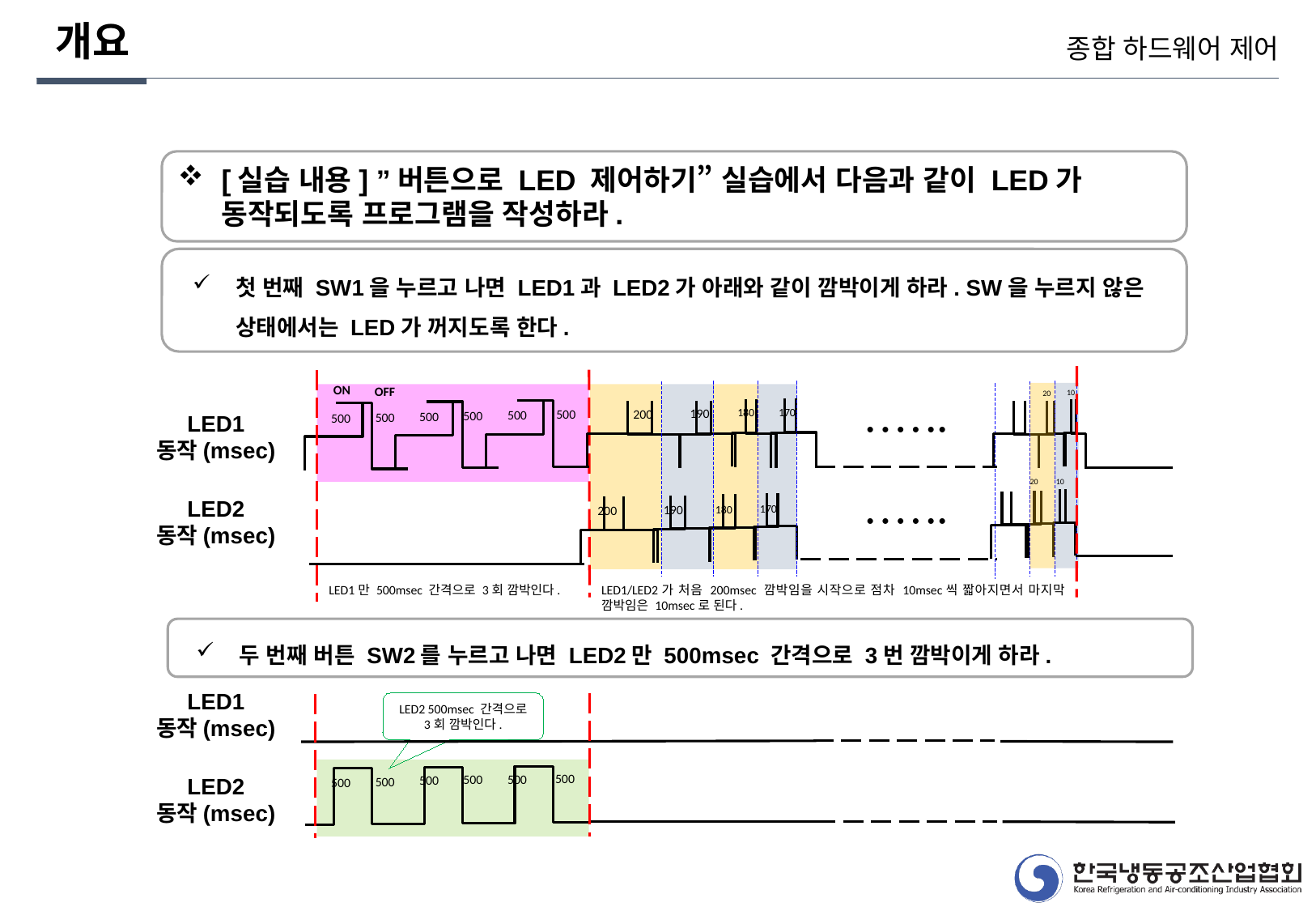

개요

종합 하드웨어 제어

[실습 내용] ”버튼으로 LED 제어하기” 실습에서 다음과 같이 LED가 동작되도록 프로그램을 작성하라.
첫 번째 SW1을 누르고 나면 LED1과 LED2가 아래와 같이 깜박이게 하라. SW을 누르지 않은 상태에서는 LED가 꺼지도록 한다.
ON
OFF
10
20

190
180
170
200
500
500
500
500
500
LED1
동작(msec)
500
•  •  •  •  • •
20
10
LED2
동작(msec)
190
170
200
180
•  •  •  •  • •
LED1만 500msec 간격으로 3회 깜박인다.
LED1/LED2가 처음 200msec 깜박임을 시작으로 점차 10msec씩 짧아지면서 마지막 깜박임은 10msec로 된다.
두 번째 버튼 SW2를 누르고 나면 LED2만 500msec 간격으로 3번 깜박이게 하라.
LED1
동작(msec)
LED2 500msec 간격으로 3회 깜박인다.

500
500
500
LED2
동작(msec)
500
500
500